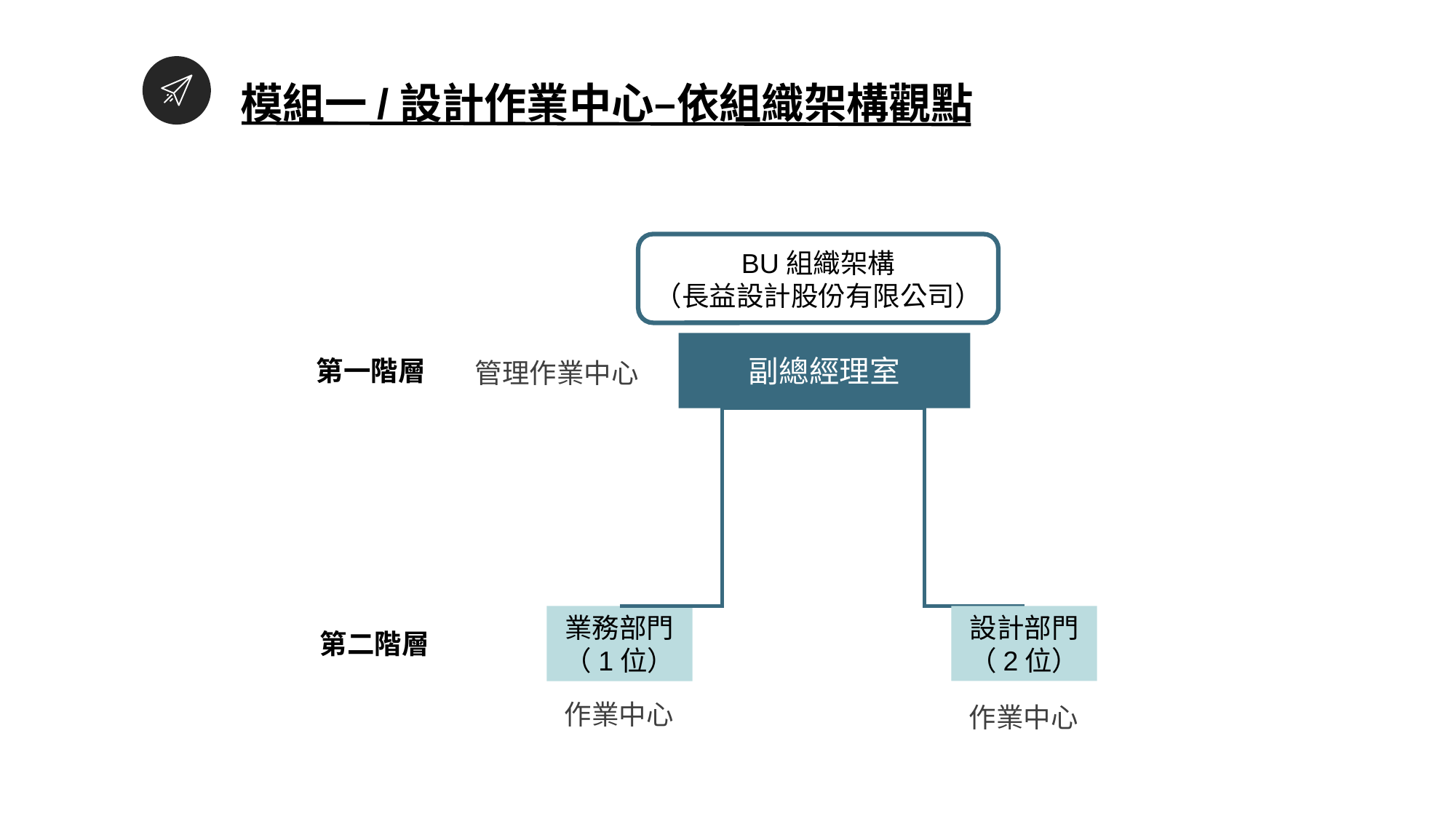

模組一/設計作業中心–依組織架構觀點

BU組織架構
（長益設計股份有限公司）
副總經理室
管理作業中心
第一階層
第二階層
業務部門
（1位）
作業中心
作業中心
設計部門
（2位）